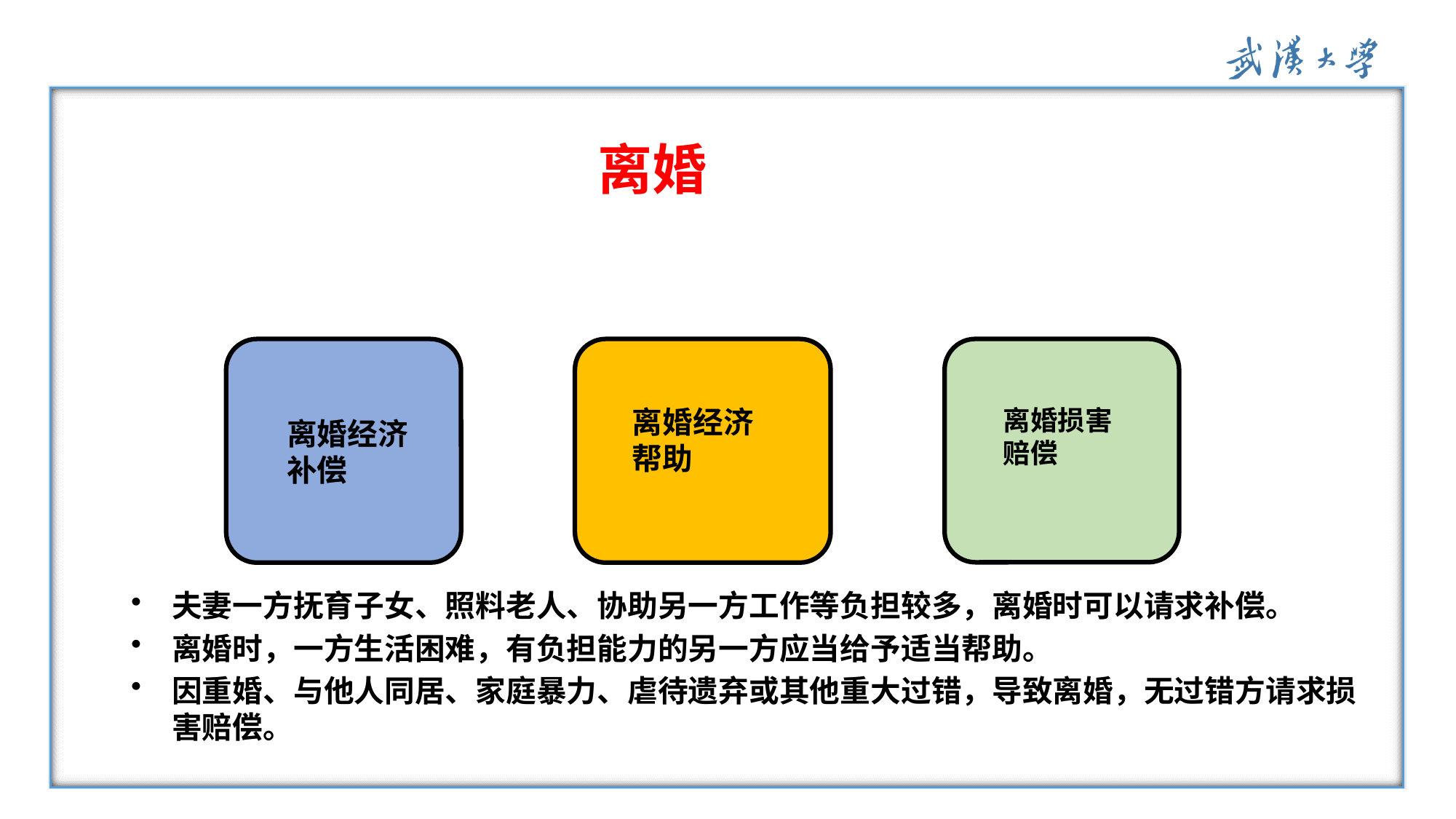

离婚
1
2
3

离婚经济帮助
离婚损害赔偿
离婚经济补偿
夫妻一方抚育子女、照料老人、协助另一方工作等负担较多，离婚时可以请求补偿。
离婚时，一方生活困难，有负担能力的另一方应当给予适当帮助。
因重婚、与他人同居、家庭暴力、虐待遗弃或其他重大过错，导致离婚，无过错方请求损害赔偿。